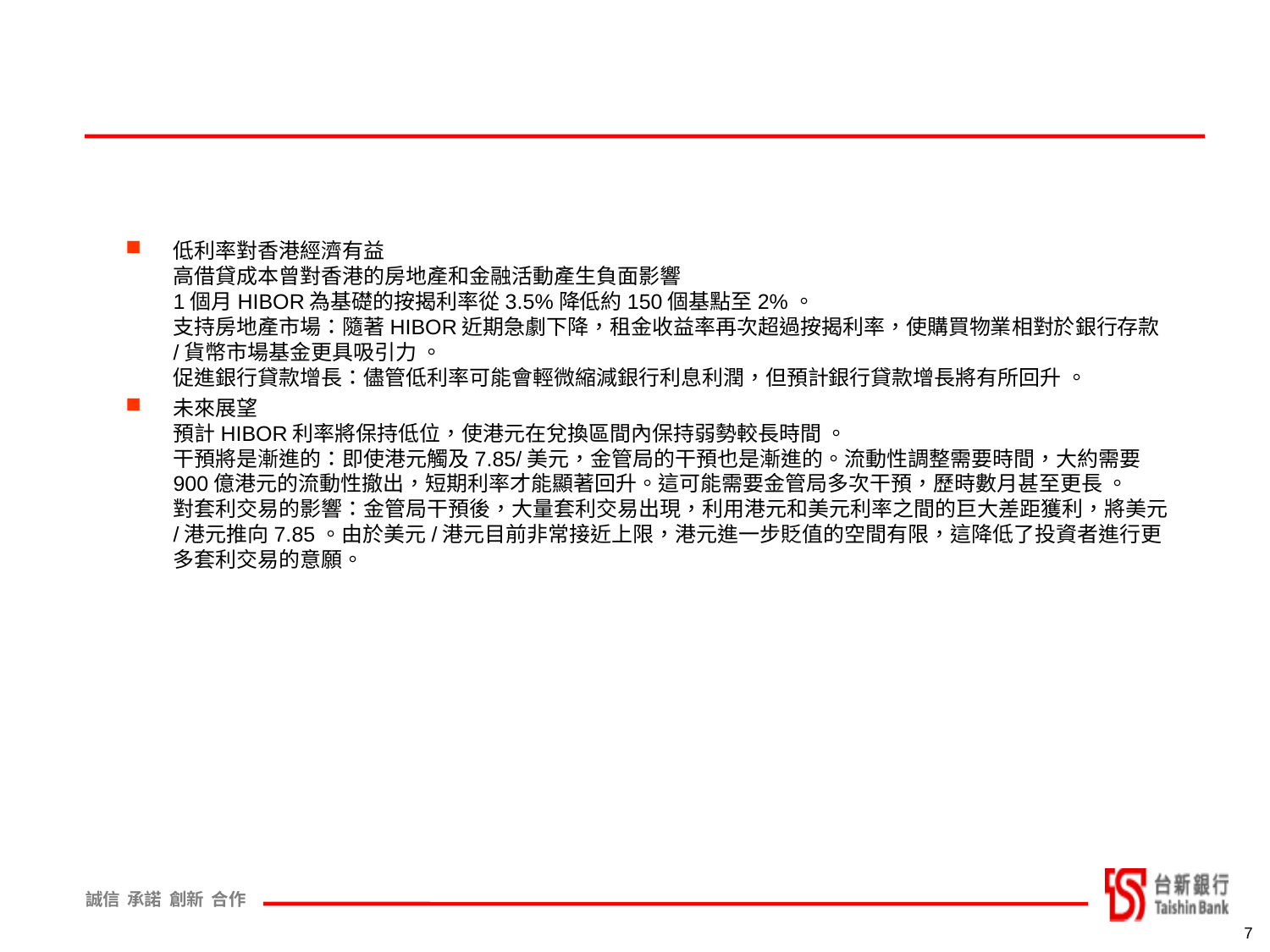

低利率對香港經濟有益
高借貸成本曾對香港的房地產和金融活動產生負面影響
1個月HIBOR為基礎的按揭利率從3.5%降低約150個基點至2%。
支持房地產市場：隨著HIBOR近期急劇下降，租金收益率再次超過按揭利率，使購買物業相對於銀行存款/貨幣市場基金更具吸引力 。
促進銀行貸款增長：儘管低利率可能會輕微縮減銀行利息利潤，但預計銀行貸款增長將有所回升 。
未來展望
預計HIBOR利率將保持低位，使港元在兌換區間內保持弱勢較長時間 。
干預將是漸進的：即使港元觸及7.85/美元，金管局的干預也是漸進的。流動性調整需要時間，大約需要900億港元的流動性撤出，短期利率才能顯著回升。這可能需要金管局多次干預，歷時數月甚至更長 。
對套利交易的影響：金管局干預後，大量套利交易出現，利用港元和美元利率之間的巨大差距獲利，將美元/港元推向7.85。由於美元/港元目前非常接近上限，港元進一步貶值的空間有限，這降低了投資者進行更多套利交易的意願。
7